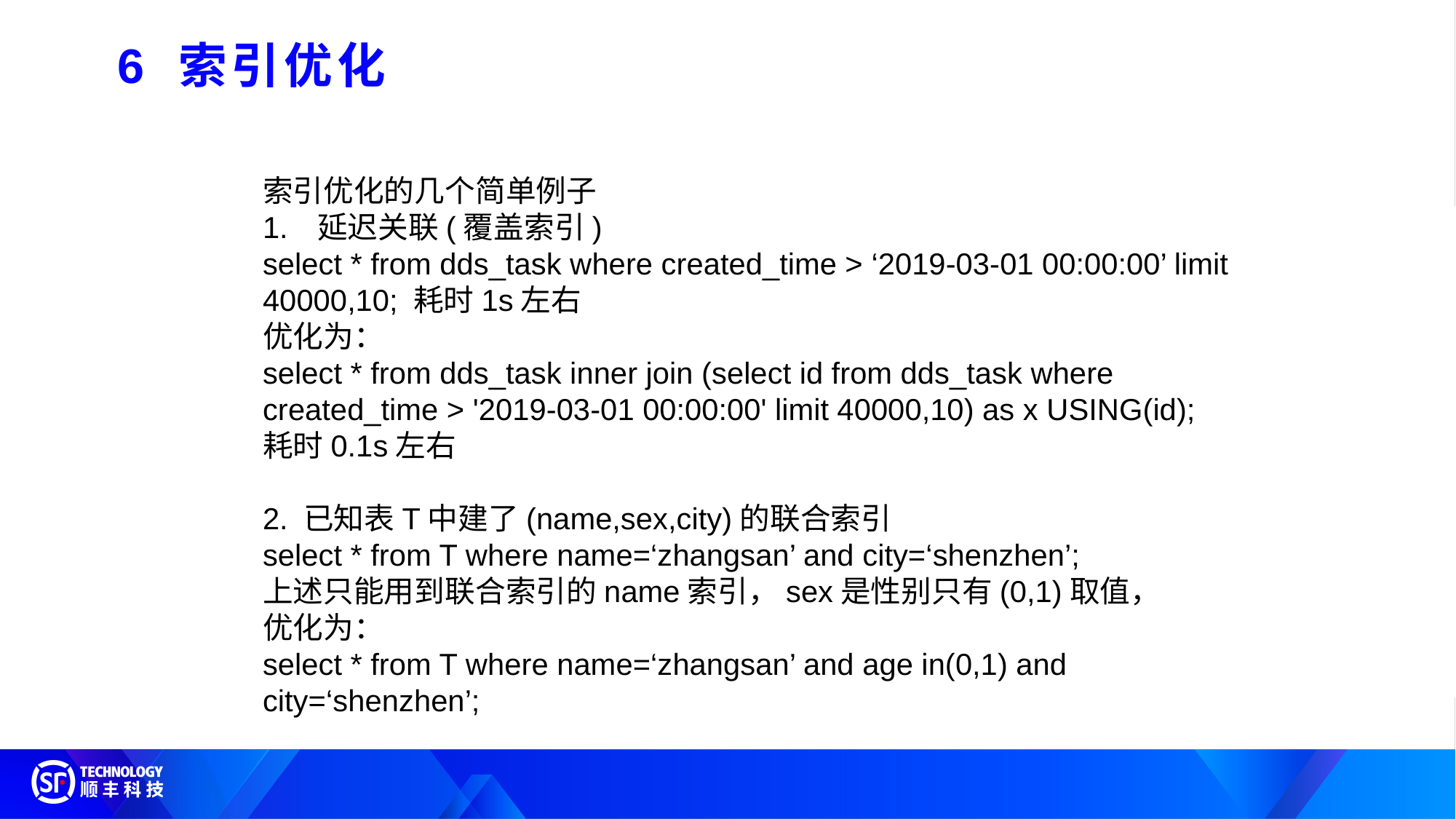

6 索引优化
索引优化的几个简单例子
延迟关联(覆盖索引)
select * from dds_task where created_time > ‘2019-03-01 00:00:00’ limit 40000,10; 耗时1s左右
优化为：
select * from dds_task inner join (select id from dds_task where created_time > '2019-03-01 00:00:00' limit 40000,10) as x USING(id);
耗时0.1s左右

2. 已知表T中建了(name,sex,city)的联合索引
select * from T where name=‘zhangsan’ and city=‘shenzhen’;
上述只能用到联合索引的name索引，sex是性别只有(0,1)取值，
优化为：
select * from T where name=‘zhangsan’ and age in(0,1) and city=‘shenzhen’;